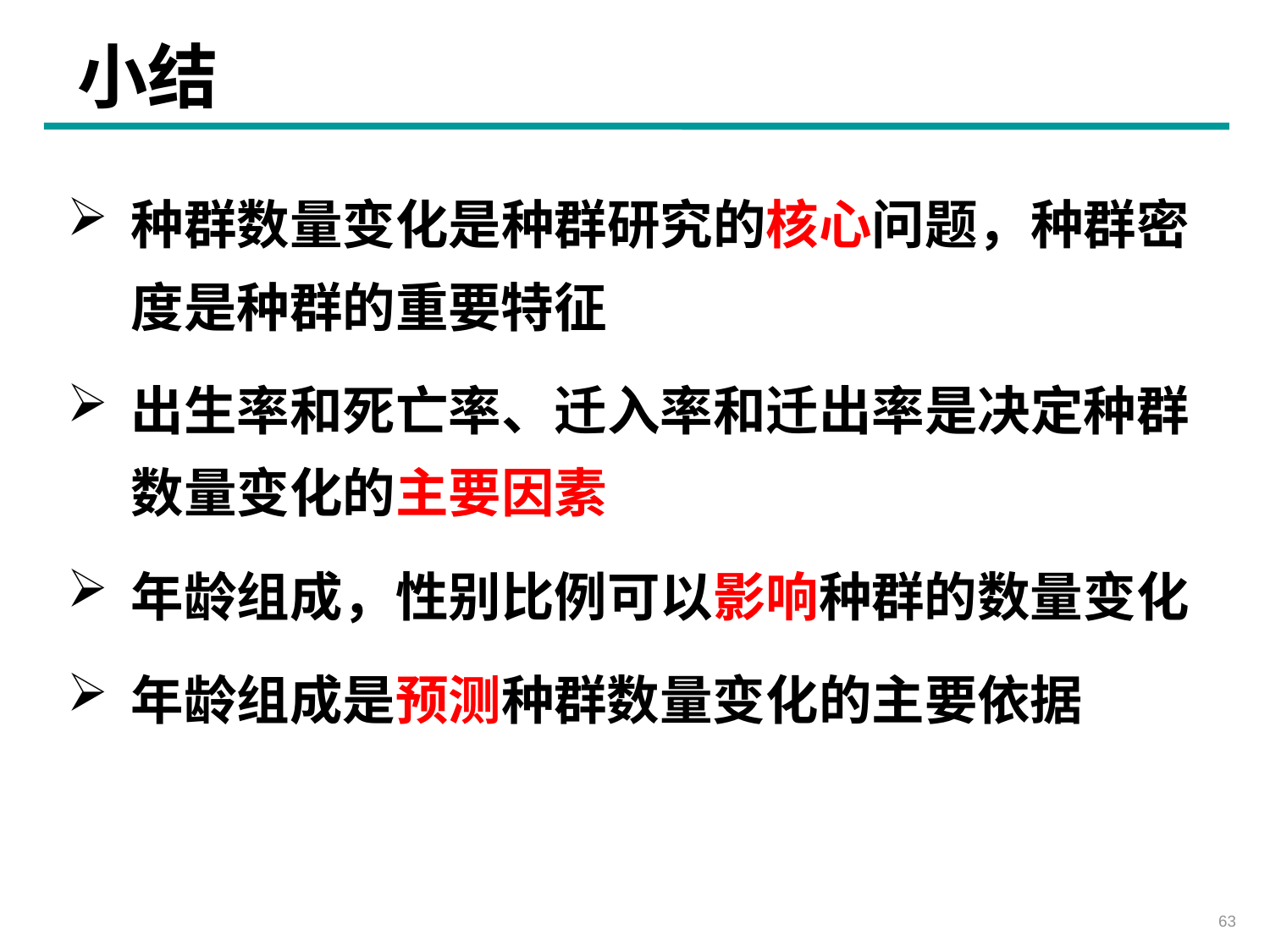

小结
种群数量变化是种群研究的核心问题，种群密度是种群的重要特征
出生率和死亡率、迁入率和迁出率是决定种群数量变化的主要因素
年龄组成，性别比例可以影响种群的数量变化
年龄组成是预测种群数量变化的主要依据
63